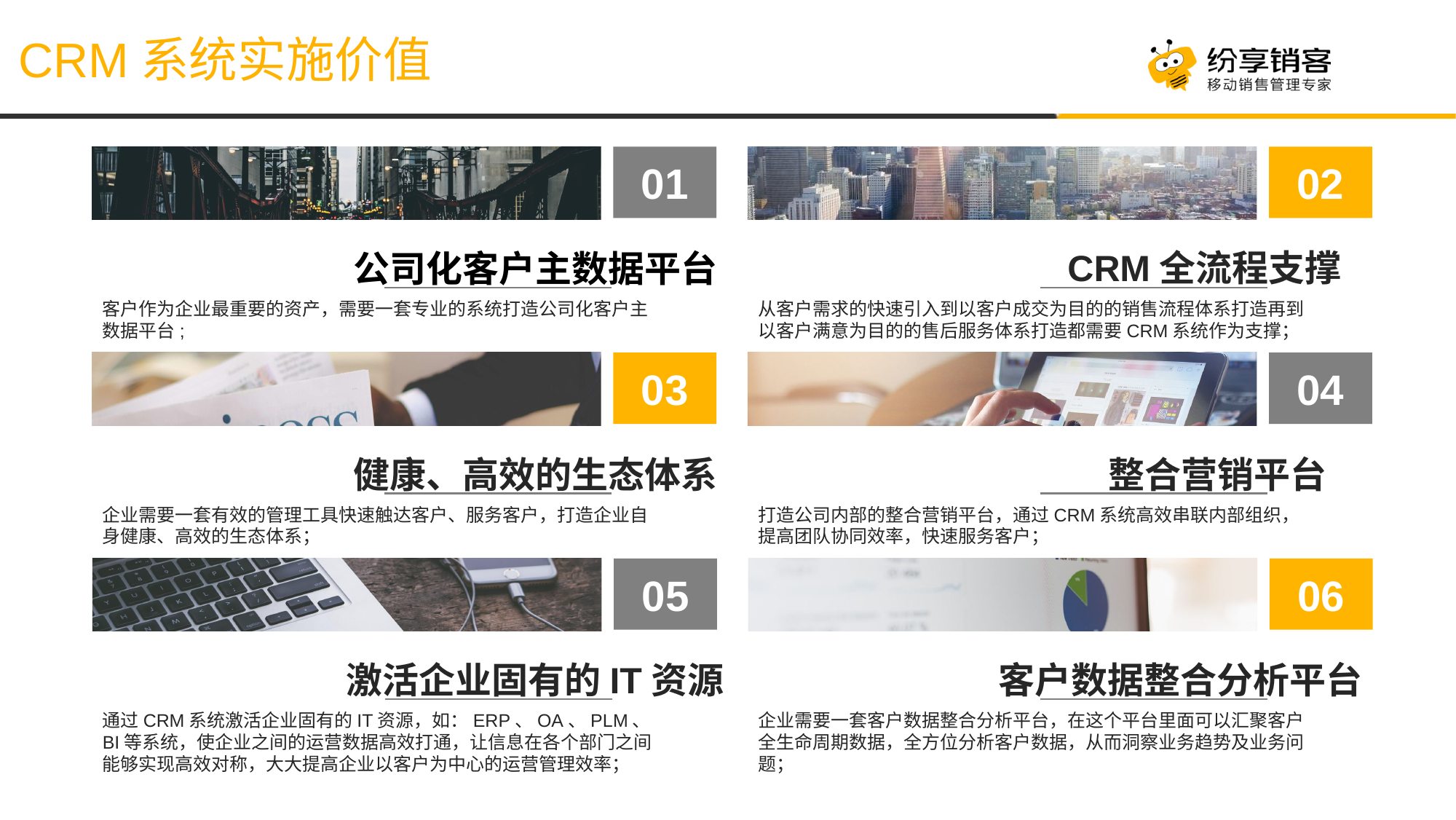

CRM系统实施价值

01
02
CRM全流程支撑
公司化客户主数据平台
客户作为企业最重要的资产，需要一套专业的系统打造公司化客户主数据平台;
从客户需求的快速引入到以客户成交为目的的销售流程体系打造再到以客户满意为目的的售后服务体系打造都需要CRM系统作为支撑；

03
04
健康、高效的生态体系
整合营销平台
企业需要一套有效的管理工具快速触达客户、服务客户，打造企业自身健康、高效的生态体系；
打造公司内部的整合营销平台，通过CRM系统高效串联内部组织，提高团队协同效率，快速服务客户；

05
06
激活企业固有的IT资源
客户数据整合分析平台
通过CRM系统激活企业固有的IT资源，如：ERP、OA、PLM、BI等系统，使企业之间的运营数据高效打通，让信息在各个部门之间能够实现高效对称，大大提高企业以客户为中心的运营管理效率；
企业需要一套客户数据整合分析平台，在这个平台里面可以汇聚客户全生命周期数据，全方位分析客户数据，从而洞察业务趋势及业务问题；